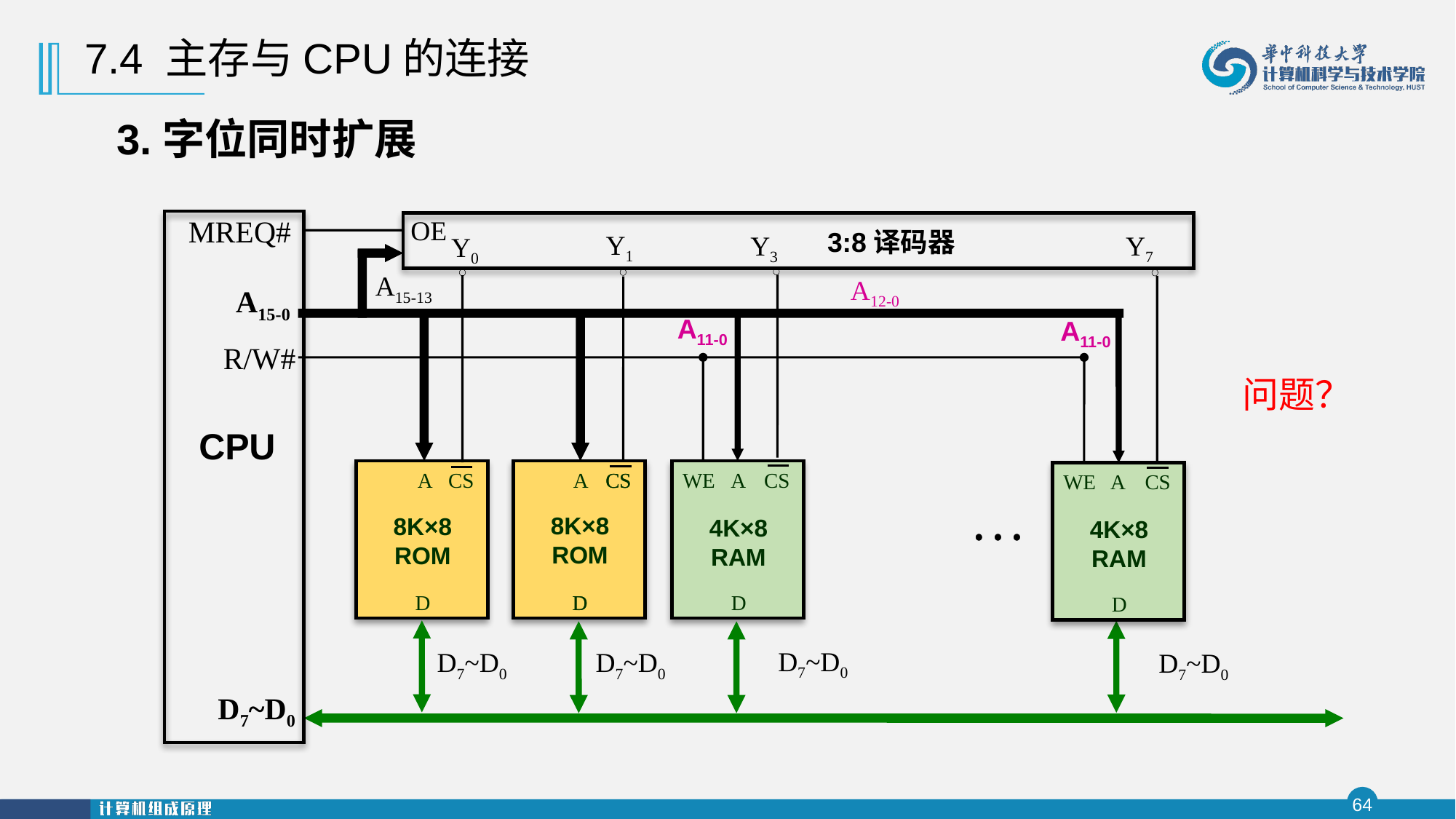

7.4 主存与CPU的连接
# 3.字位同时扩展

MREQ#
A15-0
R/W#
CPU
D7~D0
OE

3:8译码器
Y1
Y3
Y7
Y0

A15-13

A12-0

A11-0
A11-0

问题？
 A
CS

8K×8
ROM
D
A
CS

D

CS
8K×8
ROM
D
WE
A
CS

4K×8
RAM
D
WE
A
CS

4K×8
RAM
D

D7~D0
D7~D0
D7~D0
D7~D0